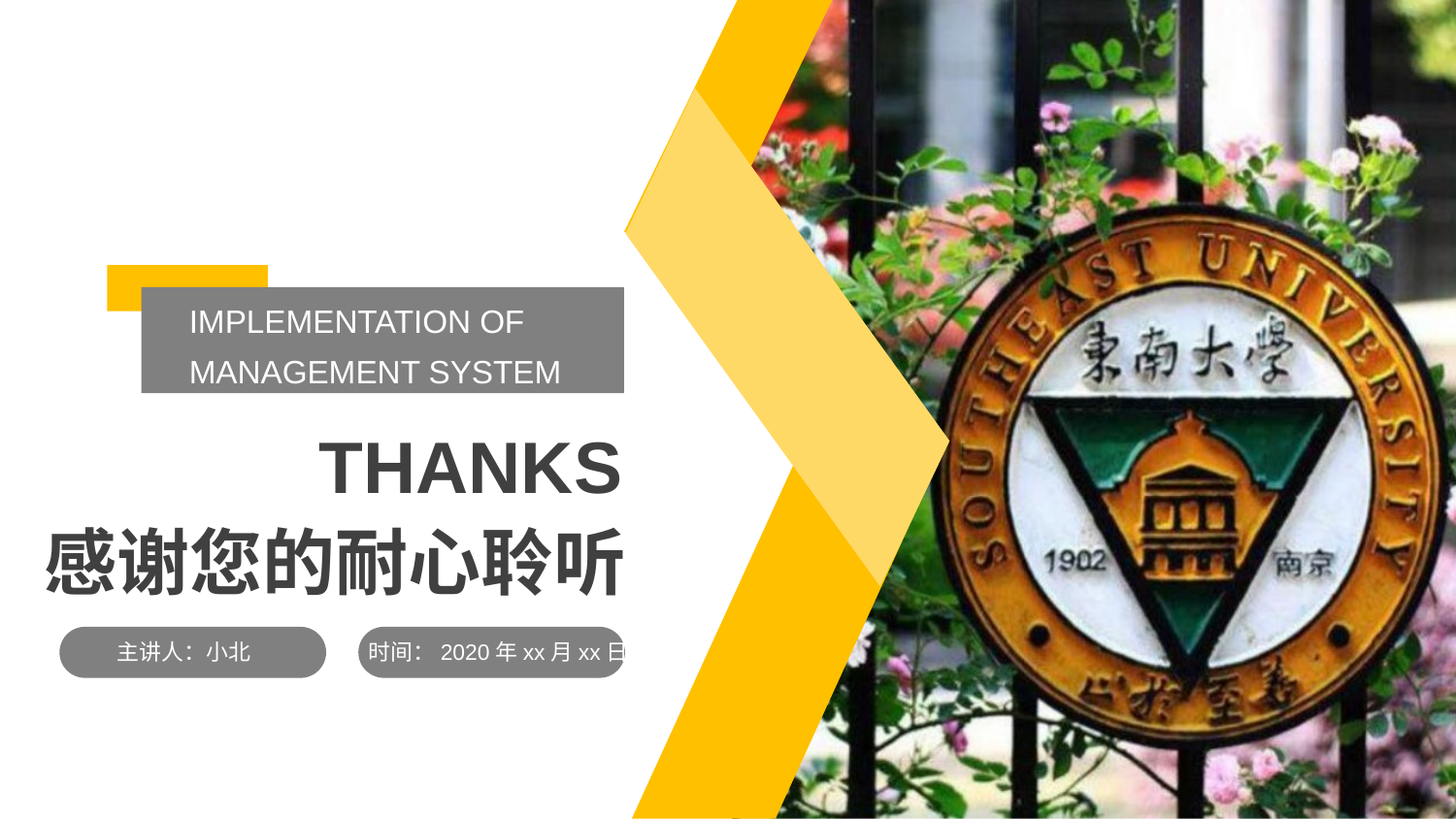

IMPLEMENTATION OF MANAGEMENT SYSTEM

THANKS

感谢您的耐心聆听

主讲人：小北
时间：2020年xx月xx日